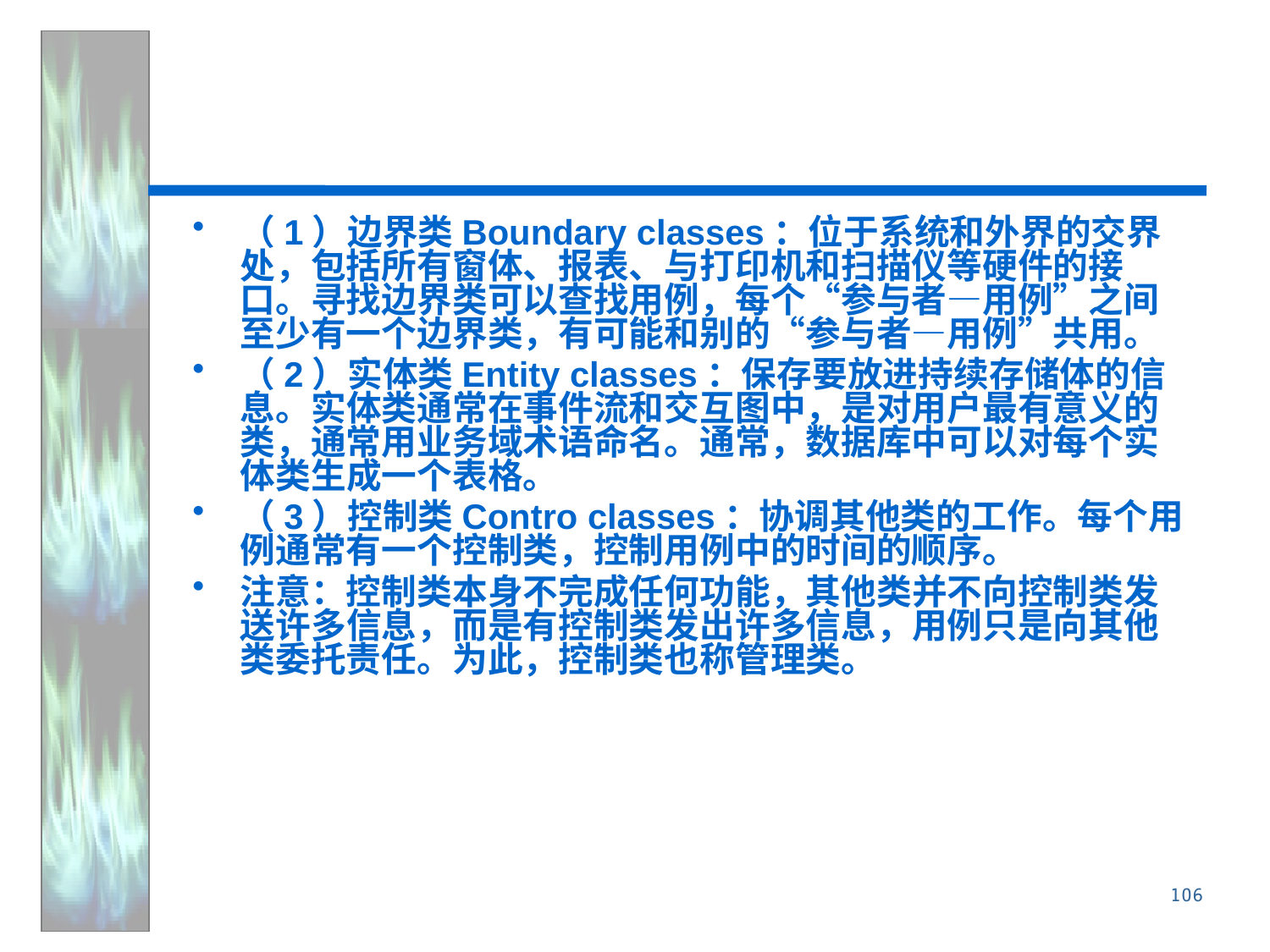

#
（1）边界类Boundary classes：位于系统和外界的交界处，包括所有窗体、报表、与打印机和扫描仪等硬件的接口。寻找边界类可以查找用例，每个“参与者—用例”之间至少有一个边界类，有可能和别的“参与者—用例”共用。
（2）实体类Entity classes：保存要放进持续存储体的信息。实体类通常在事件流和交互图中，是对用户最有意义的类，通常用业务域术语命名。通常，数据库中可以对每个实体类生成一个表格。
（3）控制类Contro classes：协调其他类的工作。每个用例通常有一个控制类，控制用例中的时间的顺序。
注意：控制类本身不完成任何功能，其他类并不向控制类发送许多信息，而是有控制类发出许多信息，用例只是向其他类委托责任。为此，控制类也称管理类。
106